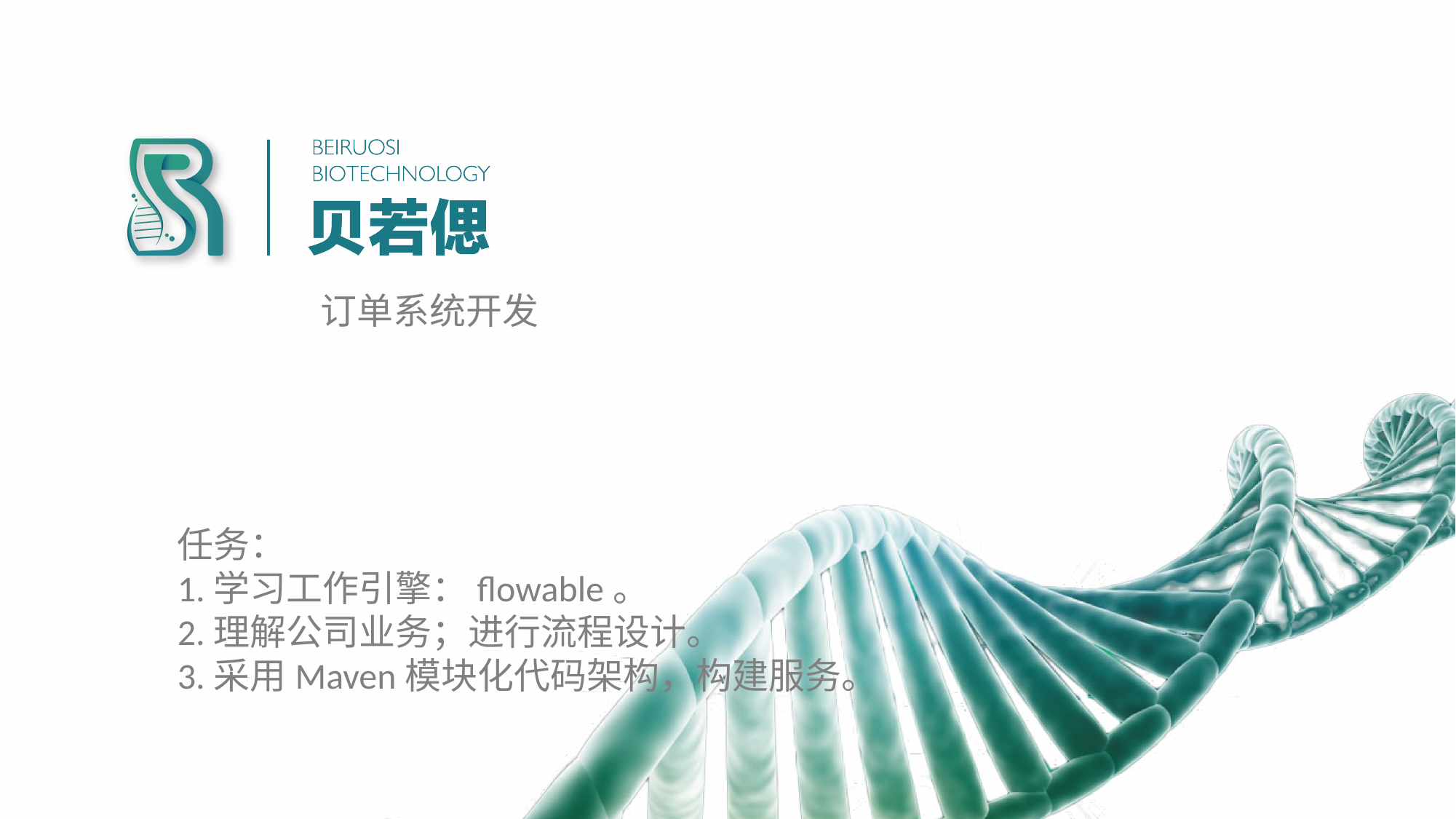

订单系统开发
任务：
1.学习工作引擎：flowable。
2.理解公司业务；进行流程设计。
3.采用Maven模块化代码架构，构建服务。